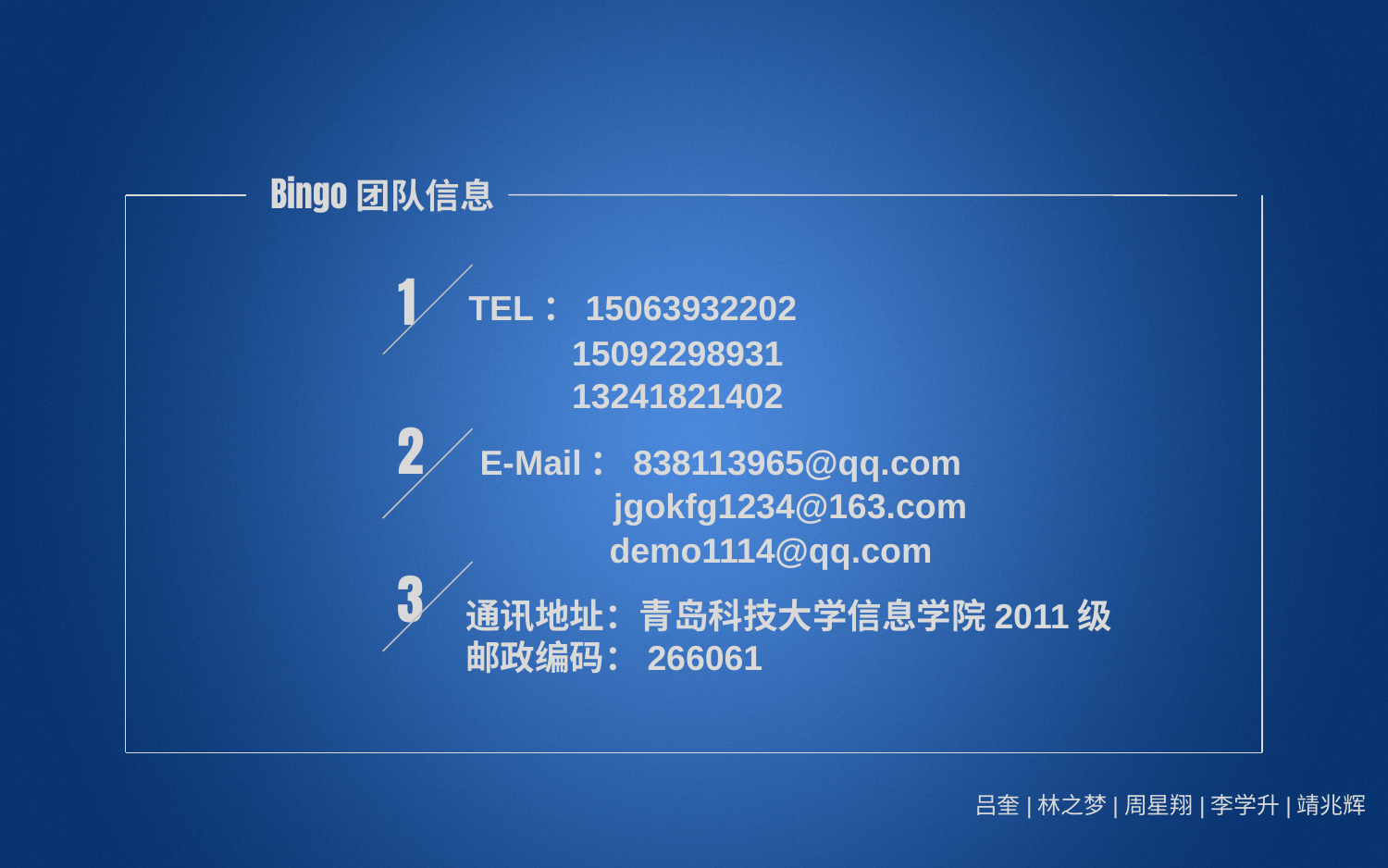

Bingo团队信息
1
TEL：15063932202
         15092298931
         13241821402
2
E-Mail：838113965@qq.com
demo1114@qq.com
jgokfg1234@163.com
3
通讯地址：青岛科技大学信息学院2011级
邮政编码：266061
吕奎|林之梦|周星翔|李学升|靖兆辉